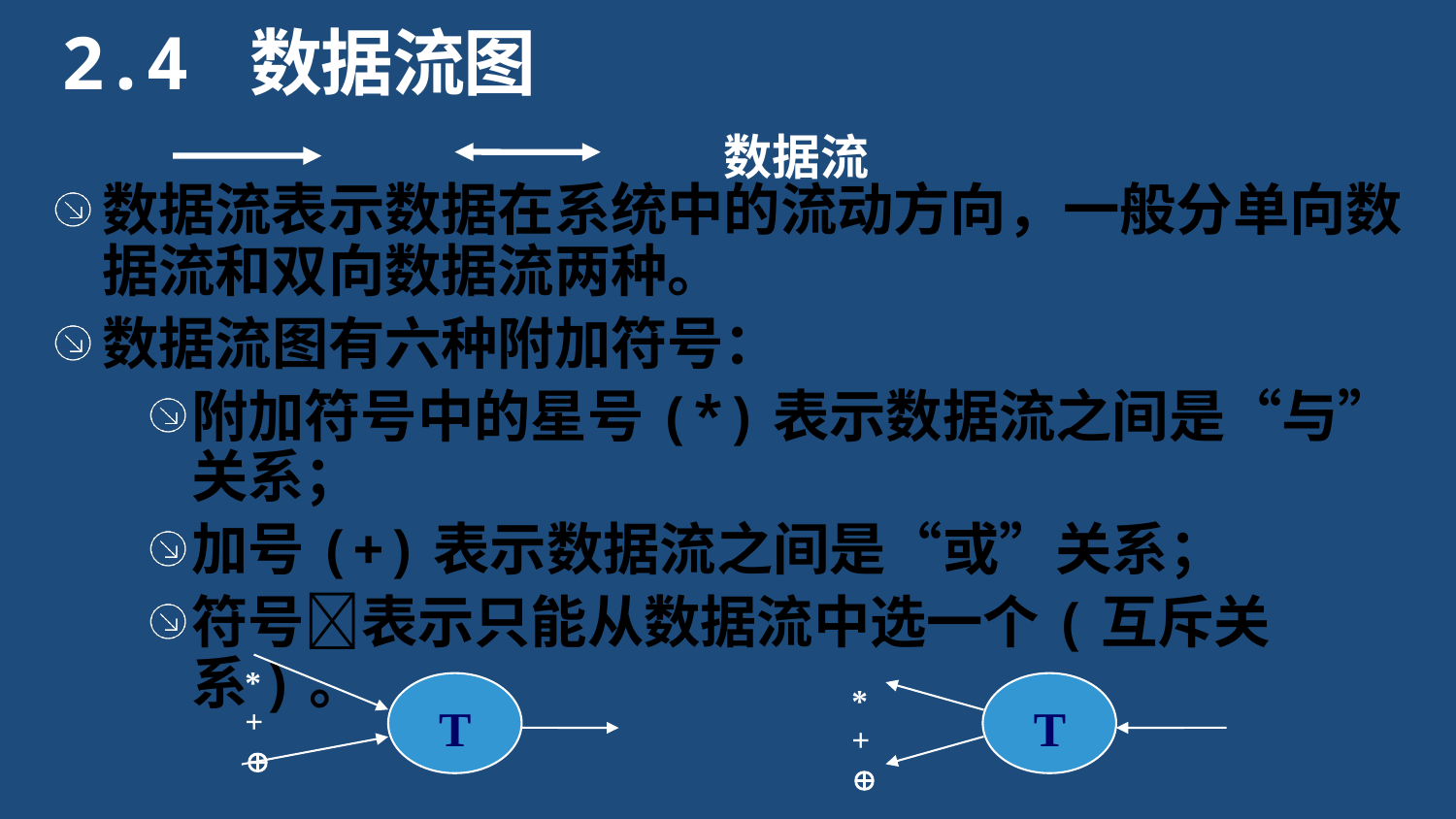

2.4 数据流图
数据流

数据流表示数据在系统中的流动方向，一般分单向数据流和双向数据流两种。
数据流图有六种附加符号：
附加符号中的星号(*)表示数据流之间是“与”关系；
加号(+)表示数据流之间是“或”关系；
符号⊕表示只能从数据流中选一个(互斥关系)。
*+ ⊕

T

*+ ⊕

T